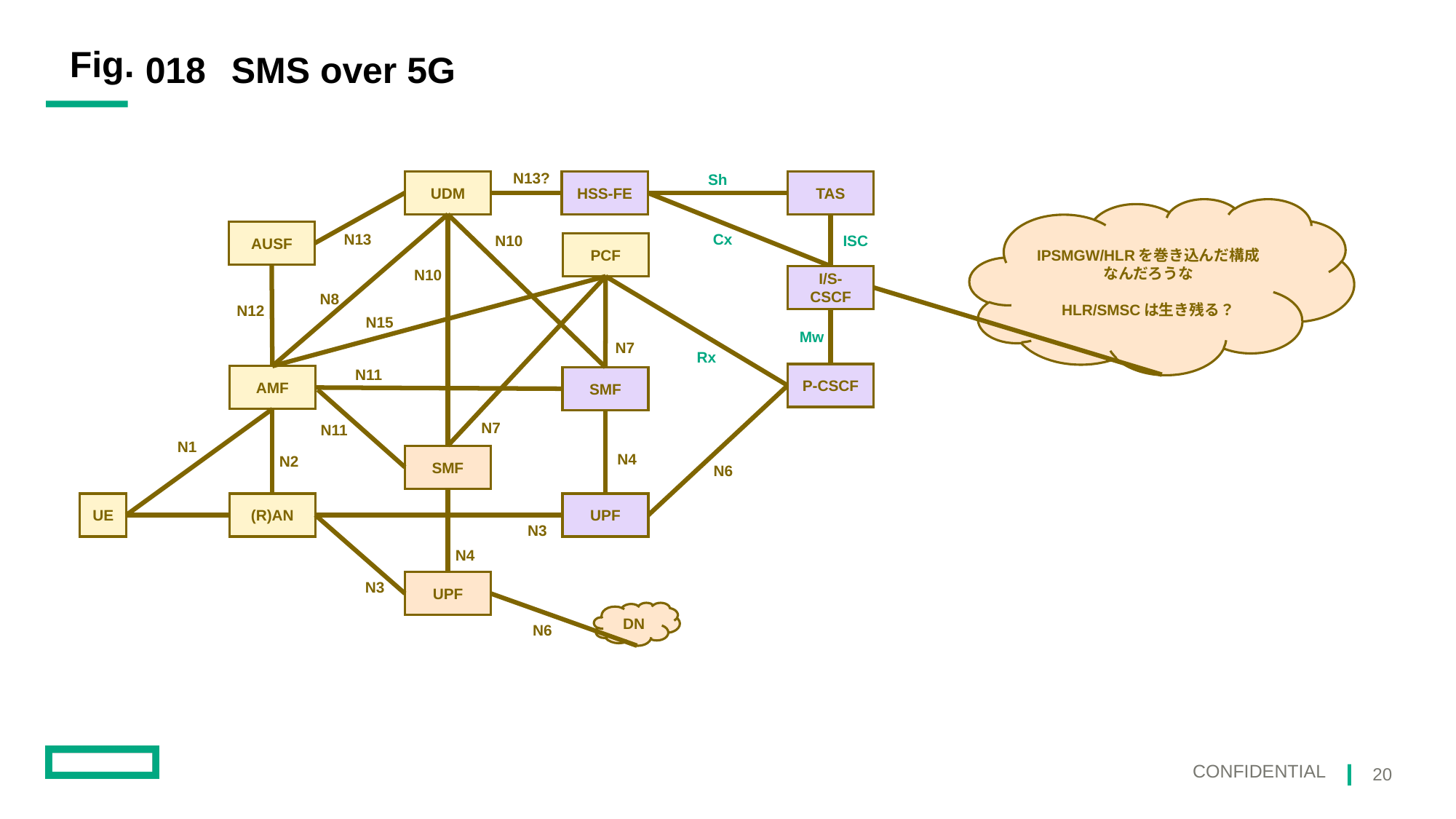

018
# SMS over 5G
N13?
Sh
UDM
HSS-FE
TAS
IPSMGW/HLRを巻き込んだ構成
なんだろうな

HLR/SMSCは生き残る？
Cx
N13
ISC
N10
AUSF
PCF
N10
I/S-CSCF
N8
N12
N15
Mw
N7
Rx
N11
P-CSCF
AMF
SMF
N7
N11
N1
N4
N2
SMF
N6
UE
(R)AN
UPF
N3
N4
N3
UPF
DN
N6
20
Confidential